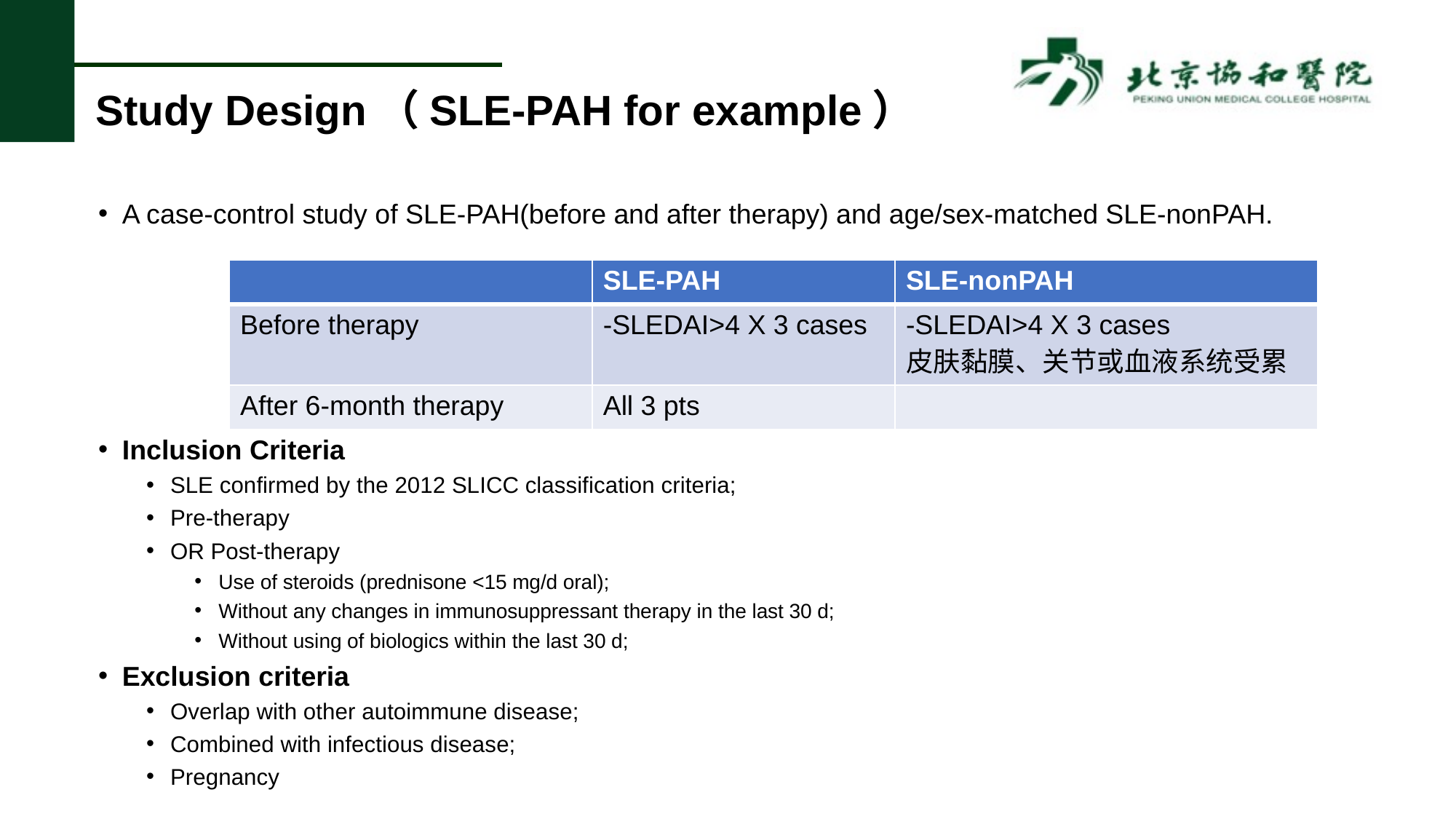

# Study Design（SLE-PAH for example）
A case-control study of SLE-PAH(before and after therapy) and age/sex-matched SLE-nonPAH.

Inclusion Criteria
SLE confirmed by the 2012 SLICC classification criteria;
Pre-therapy
OR Post-therapy
Use of steroids (prednisone <15 mg/d oral);
Without any changes in immunosuppressant therapy in the last 30 d;
Without using of biologics within the last 30 d;
Exclusion criteria
Overlap with other autoimmune disease;
Combined with infectious disease;
Pregnancy

|  | SLE-PAH | SLE-nonPAH |
| --- | --- | --- |
| Before therapy | -SLEDAI>4 X 3 cases | -SLEDAI>4 X 3 cases 皮肤黏膜、关节或血液系统受累 |
| After 6-month therapy | All 3 pts |  |